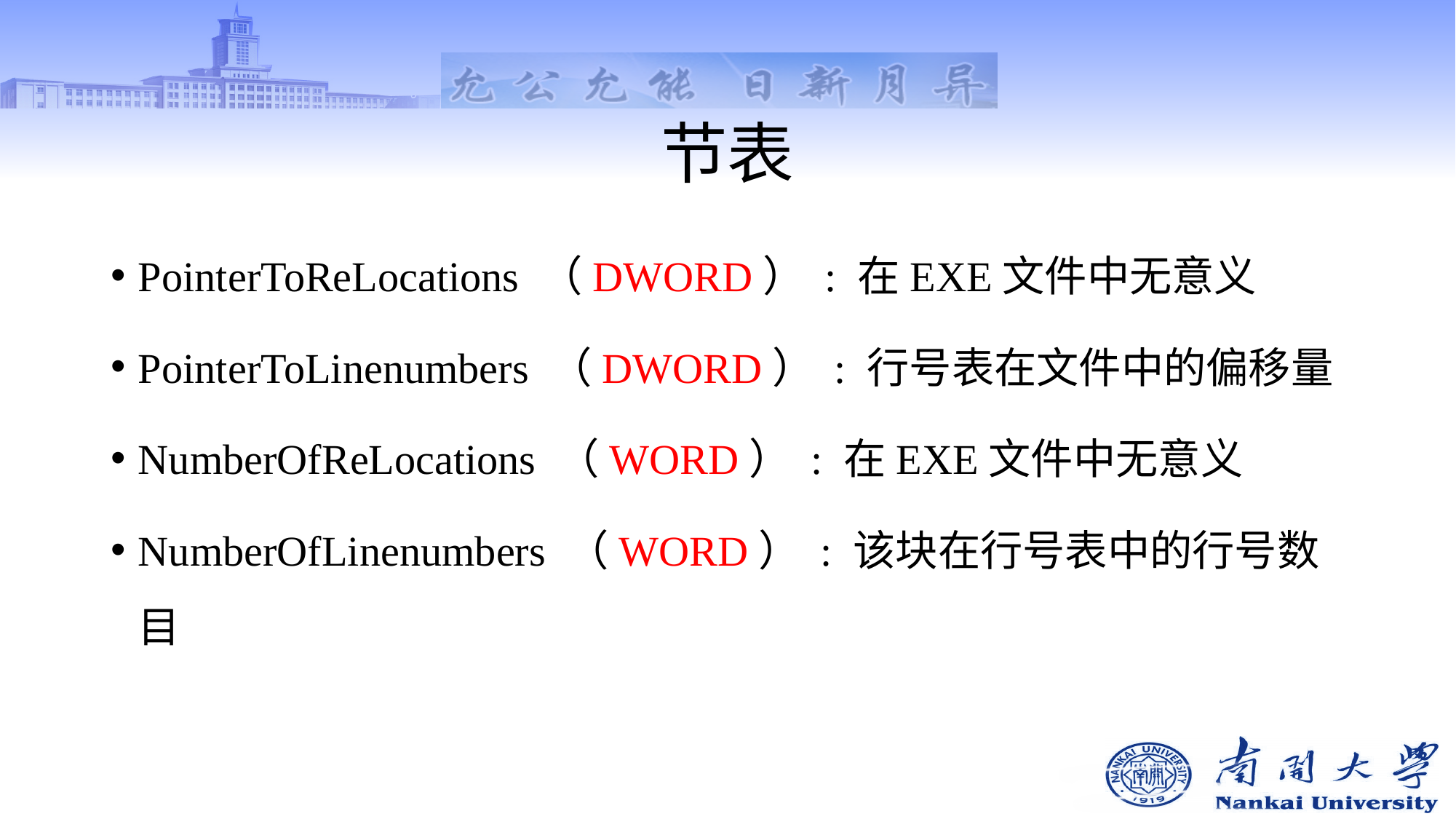

# 节表
PointerToReLocations （DWORD） : 在EXE文件中无意义
PointerToLinenumbers （DWORD） : 行号表在文件中的偏移量
NumberOfReLocations （WORD） : 在EXE文件中无意义
NumberOfLinenumbers （WORD） : 该块在行号表中的行号数目